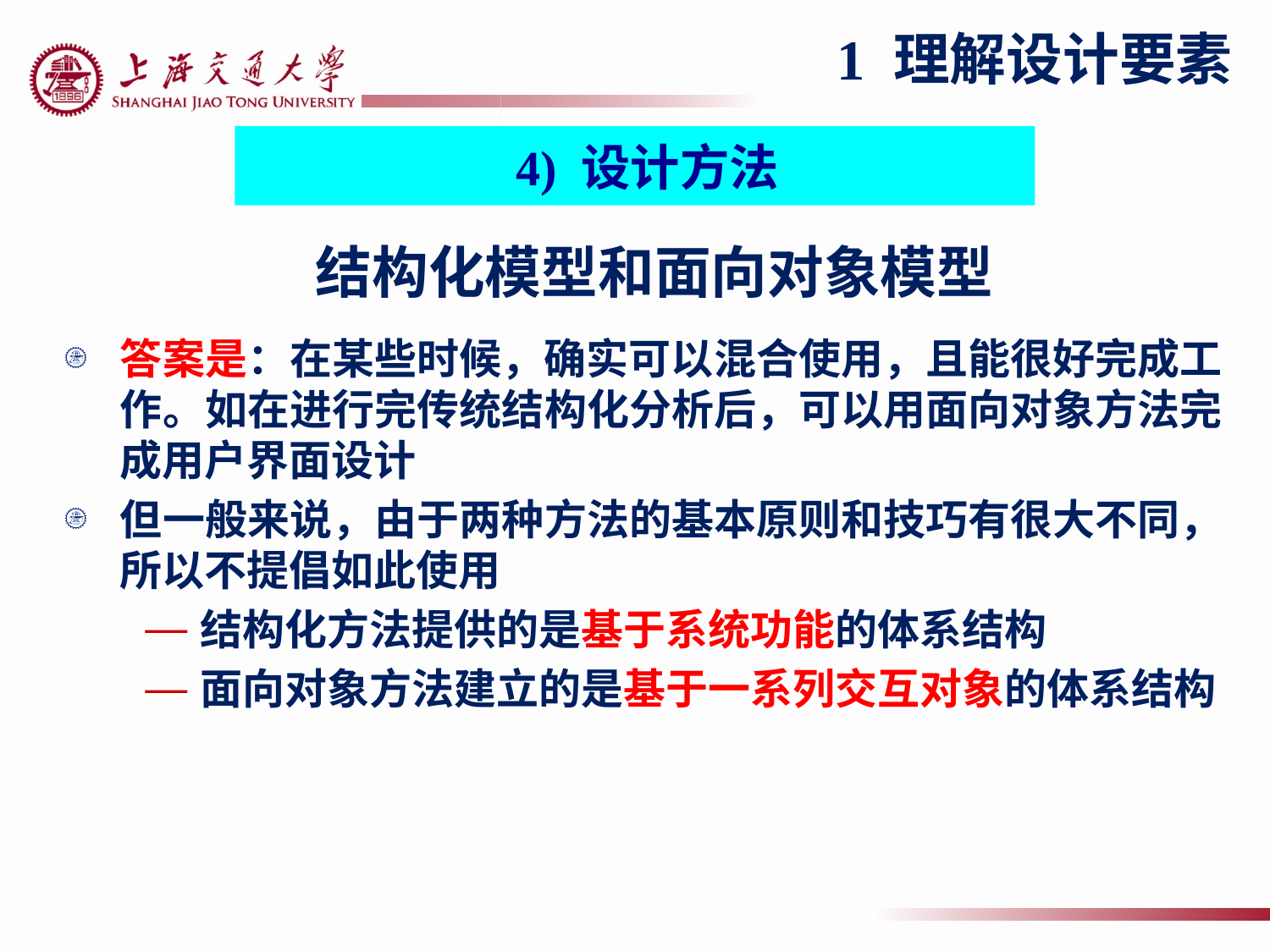

1 理解设计要素

  4) 设计方法
# 结构化模型和面向对象模型
答案是：在某些时候，确实可以混合使用，且能很好完成工作。如在进行完传统结构化分析后，可以用面向对象方法完成用户界面设计
但一般来说，由于两种方法的基本原则和技巧有很大不同，所以不提倡如此使用
结构化方法提供的是基于系统功能的体系结构
面向对象方法建立的是基于一系列交互对象的体系结构